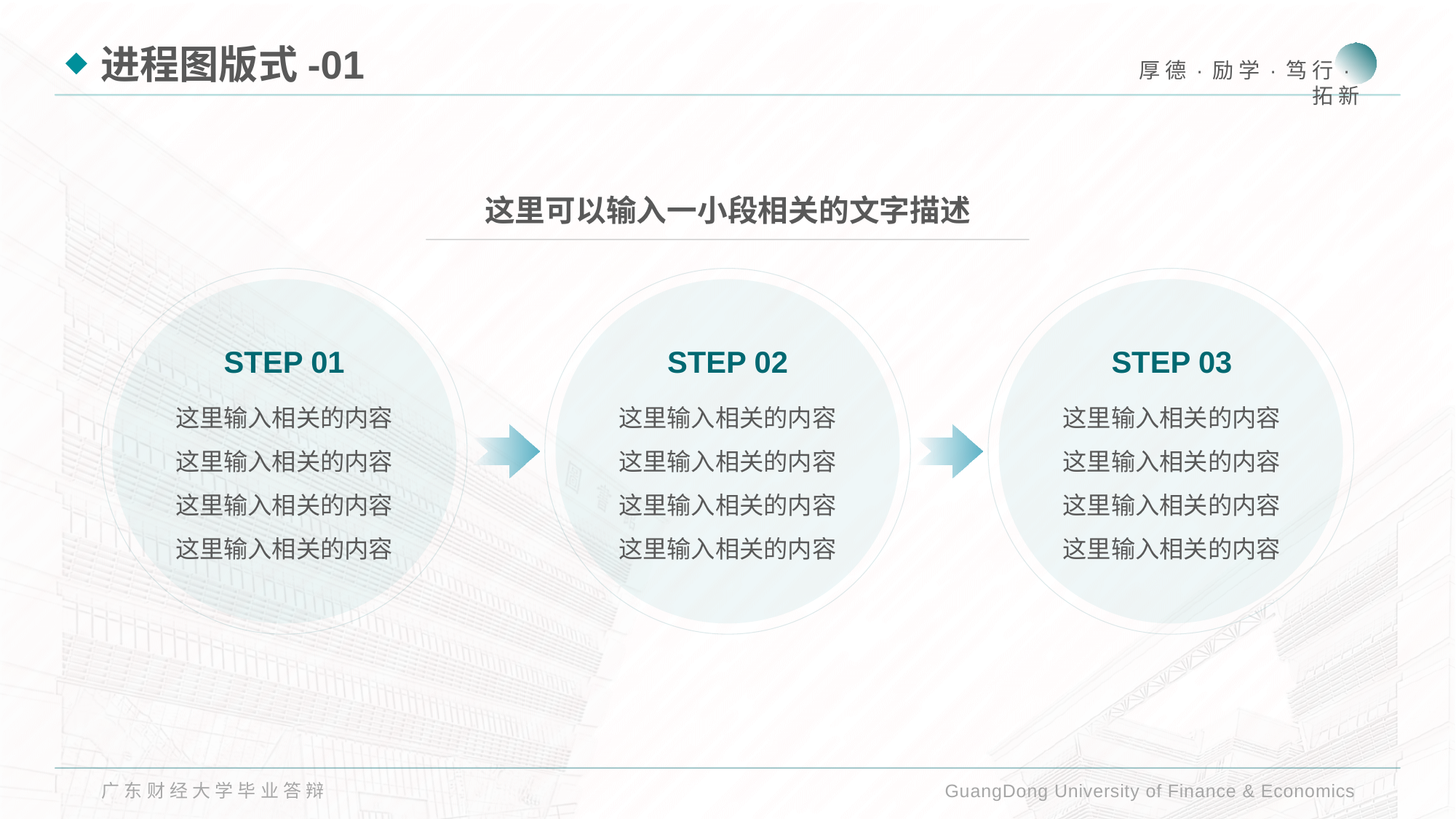

进程图版式-01
这里可以输入一小段相关的文字描述

STEP 01
STEP 02
STEP 03
这里输入相关的内容这里输入相关的内容
这里输入相关的内容
这里输入相关的内容
这里输入相关的内容这里输入相关的内容
这里输入相关的内容
这里输入相关的内容
这里输入相关的内容这里输入相关的内容
这里输入相关的内容
这里输入相关的内容